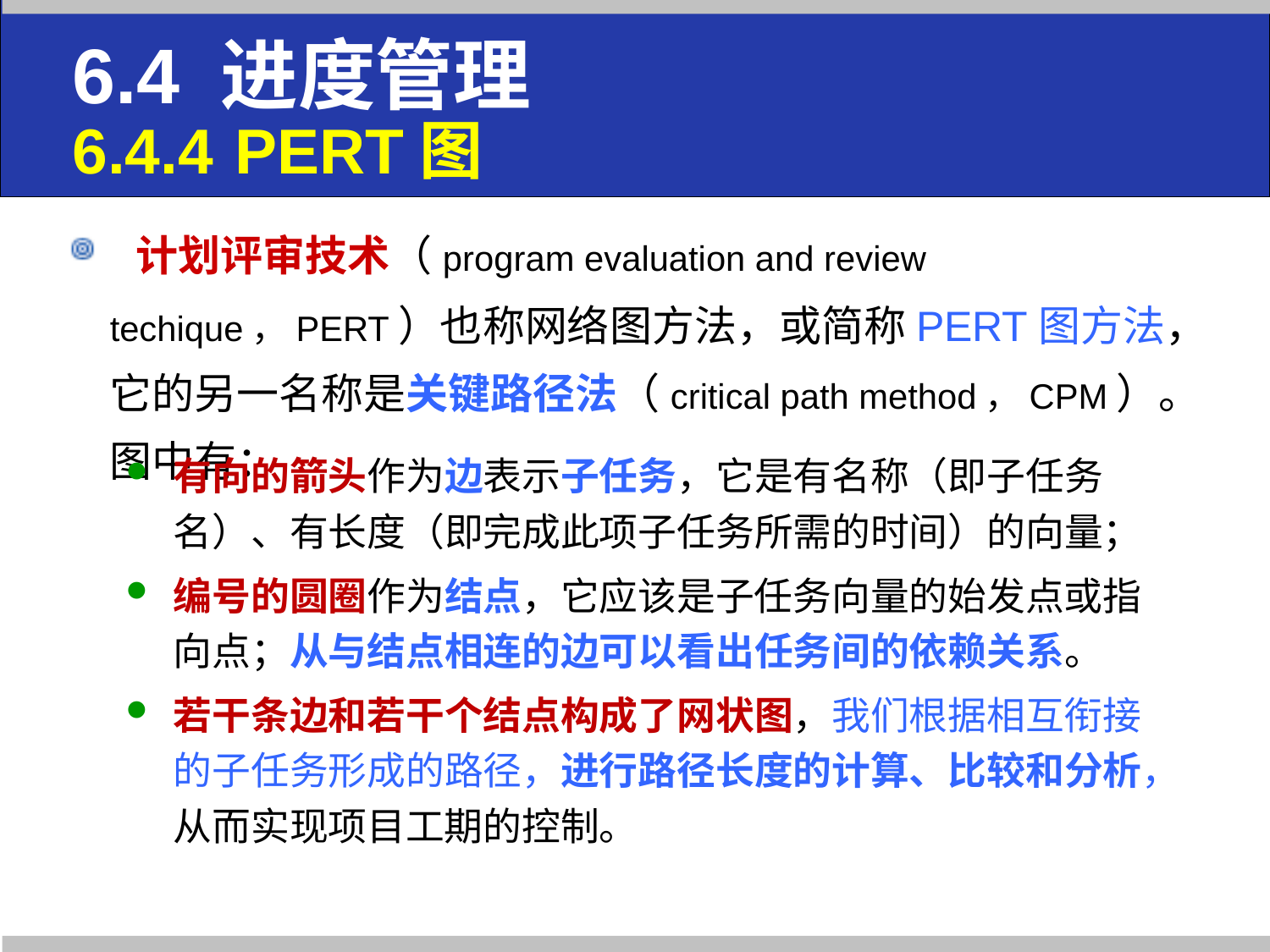

# 6.4 进度管理 6.4.4 PERT图
 计划评审技术（program evaluation and review  techique，PERT）也称网络图方法，或简称PERT图方法，它的另一名称是关键路径法（critical path method，CPM）。图中有：

有向的箭头作为边表示子任务，它是有名称（即子任务名）、有长度（即完成此项子任务所需的时间）的向量；
编号的圆圈作为结点，它应该是子任务向量的始发点或指向点；从与结点相连的边可以看出任务间的依赖关系。
若干条边和若干个结点构成了网状图，我们根据相互衔接的子任务形成的路径，进行路径长度的计算、比较和分析，从而实现项目工期的控制。
788